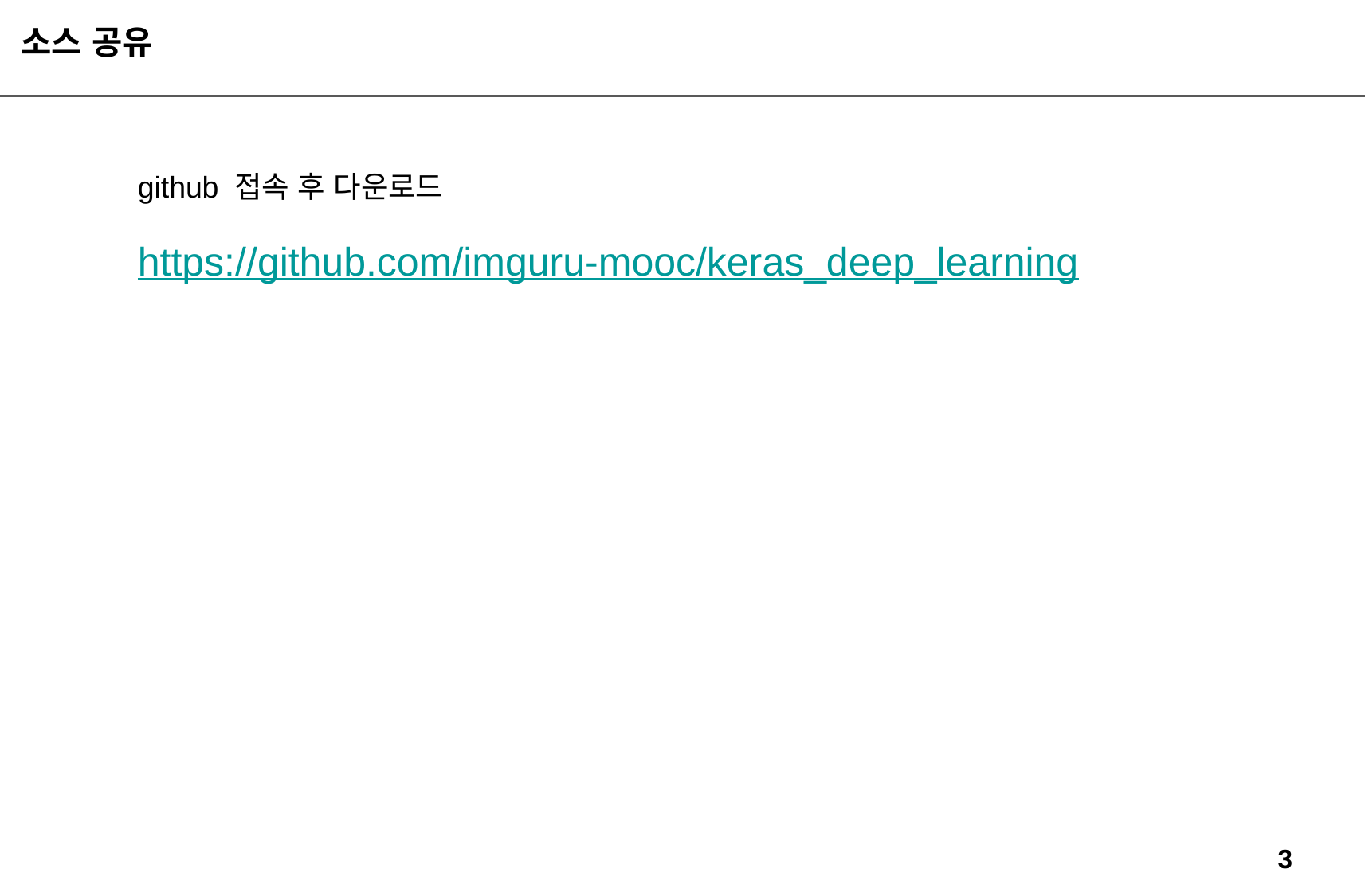

소스 공유
github 접속 후 다운로드

https://github.com/imguru-mooc/keras_deep_learning